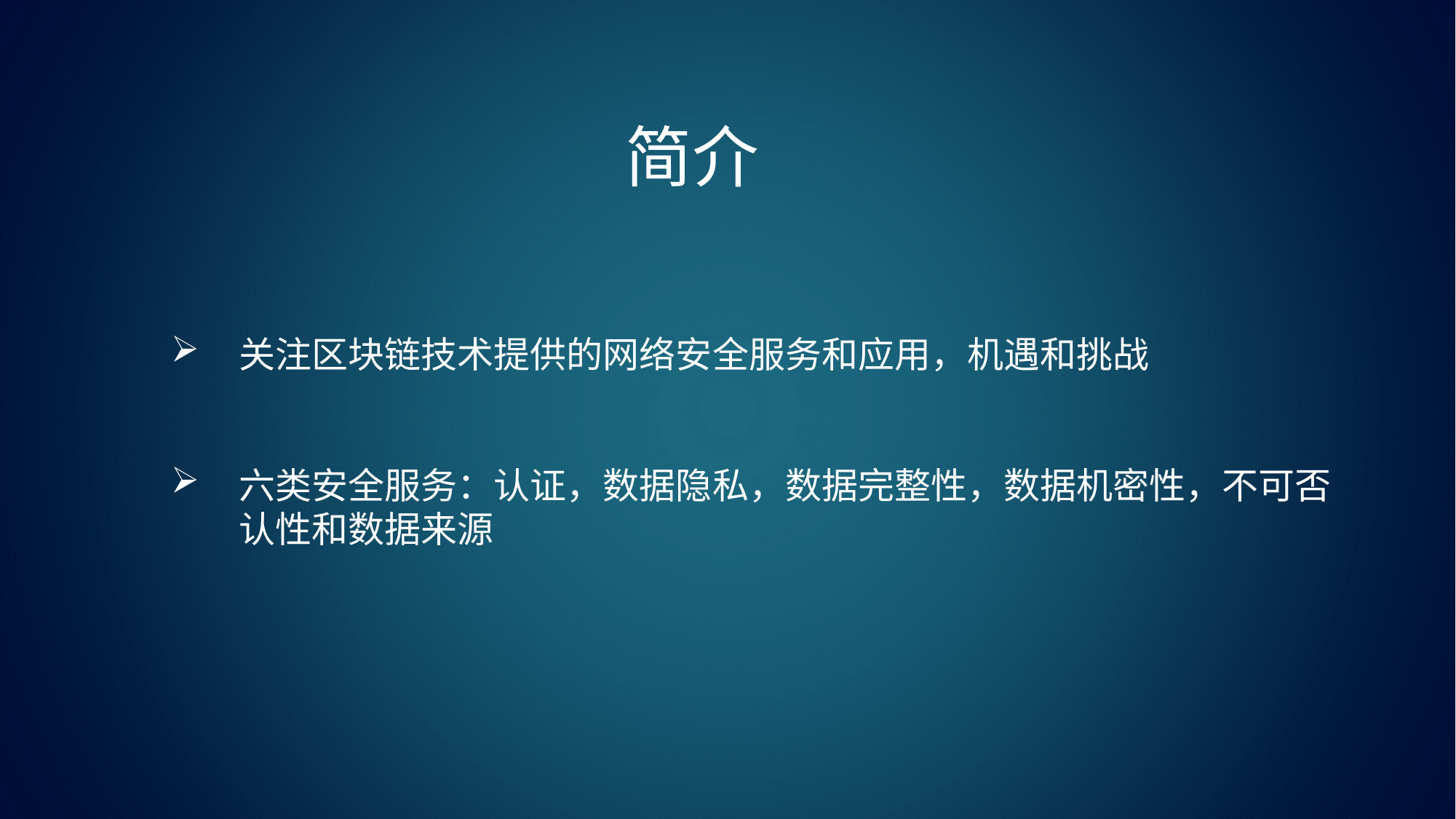

简介
关注区块链技术提供的网络安全服务和应用，机遇和挑战

六类安全服务：认证，数据隐私，数据完整性，数据机密性，不可否认性和数据来源